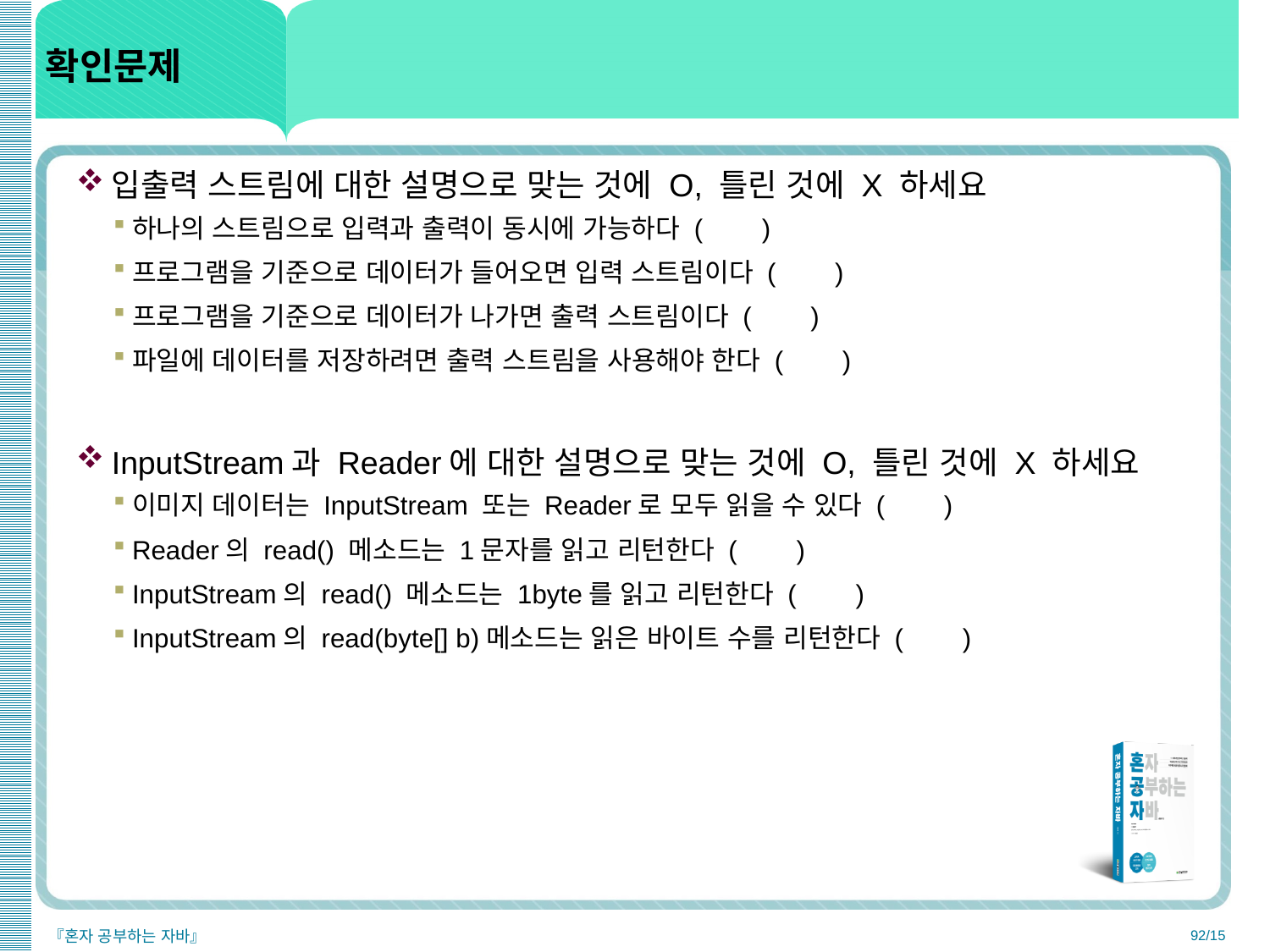

# 확인문제
입출력 스트림에 대한 설명으로 맞는 것에 O, 틀린 것에 X 하세요
하나의 스트림으로 입력과 출력이 동시에 가능하다 (        )
프로그램을 기준으로 데이터가 들어오면 입력 스트림이다 (        )
프로그램을 기준으로 데이터가 나가면 출력 스트림이다 (        )
파일에 데이터를 저장하려면 출력 스트림을 사용해야 한다 (        )

InputStream과 Reader에 대한 설명으로 맞는 것에 O, 틀린 것에 X 하세요
이미지 데이터는 InputStream 또는 Reader로 모두 읽을 수 있다 (        )
Reader의 read() 메소드는 1문자를 읽고 리턴한다 (        )
InputStream의 read() 메소드는 1byte를 읽고 리턴한다 (        )
InputStream의 read(byte[] b)메소드는 읽은 바이트 수를 리턴한다 (        )